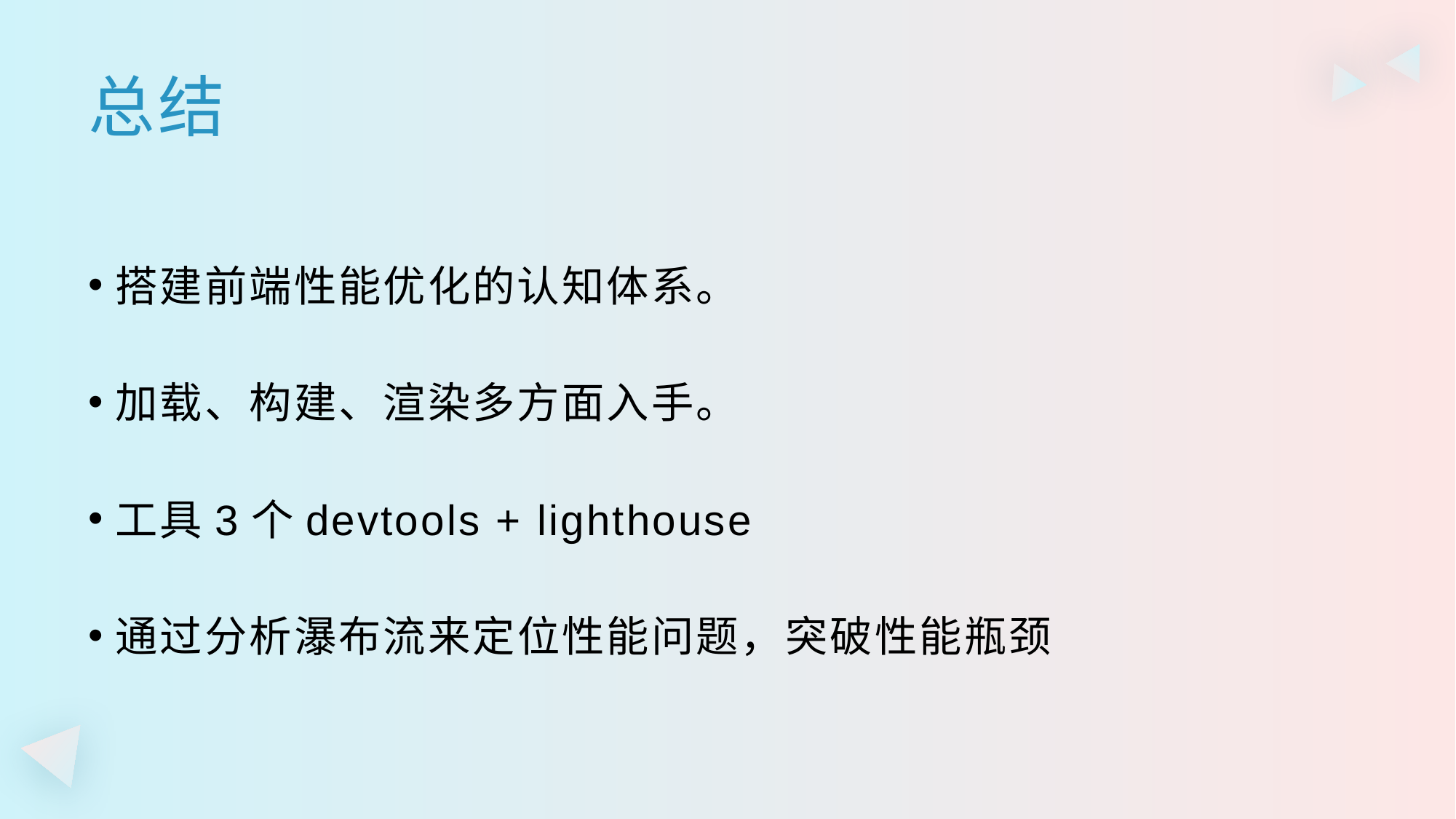

总结
搭建前端性能优化的认知体系。
加载、构建、渲染多方面入手。
工具3个devtools + lighthouse
通过分析瀑布流来定位性能问题，突破性能瓶颈